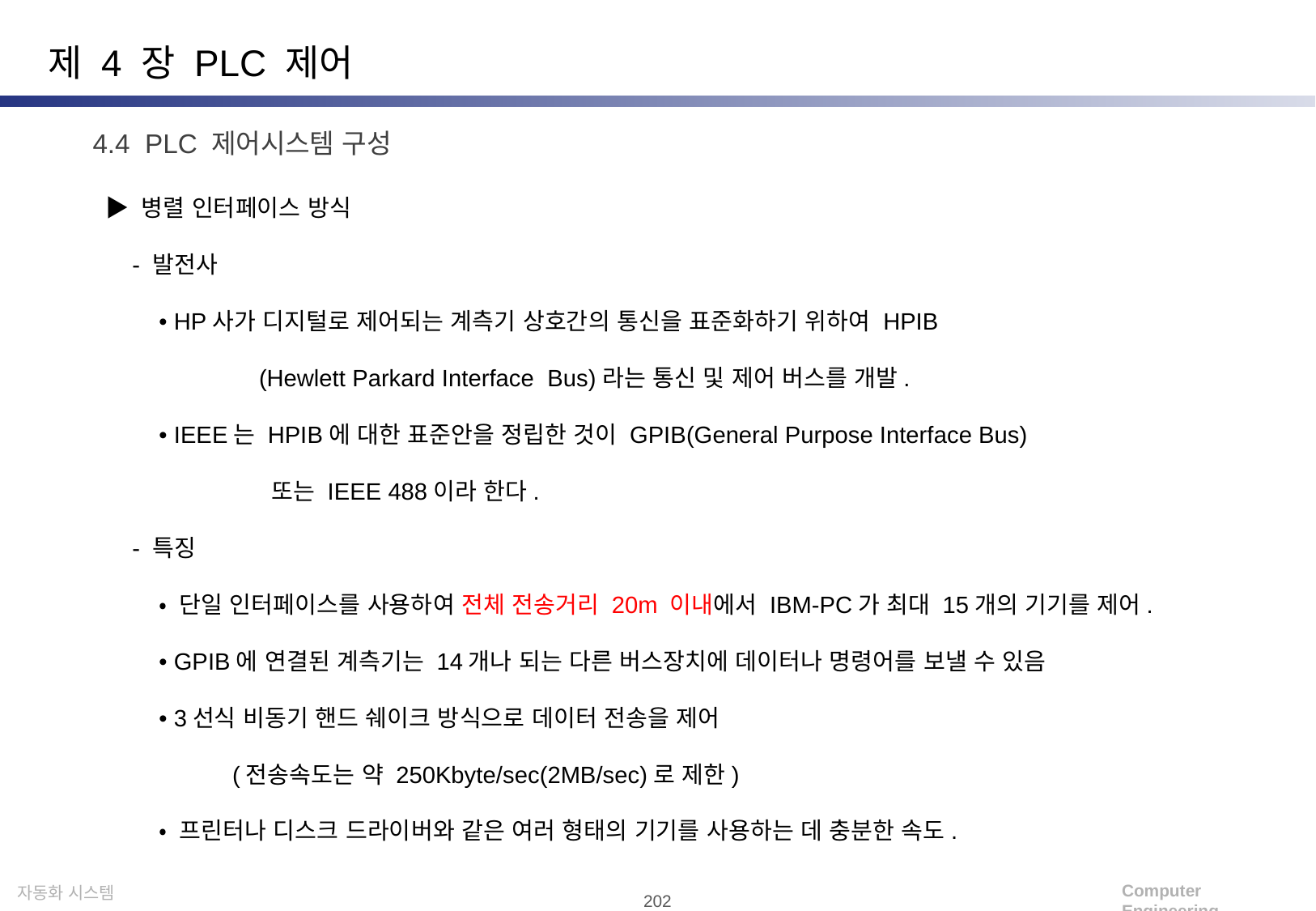

제 4 장 PLC 제어
4.4  PLC 제어시스템 구성
▶ 병렬 인터페이스 방식
    - 발전사
        • HP사가 디지털로 제어되는 계측기 상호간의 통신을 표준화하기 위하여 HPIB
                       (Hewlett Parkard Interface  Bus)라는 통신 및 제어 버스를 개발.
        • IEEE는 HPIB에 대한 표준안을 정립한 것이 GPIB(General Purpose Interface Bus)
                        또는 IEEE 488이라 한다.
    - 특징
        • 단일 인터페이스를 사용하여 전체 전송거리 20m 이내에서 IBM-PC가 최대 15개의 기기를 제어.
        • GPIB에 연결된 계측기는 14개나 되는 다른 버스장치에 데이터나 명령어를 보낼 수 있음
        • 3선식 비동기 핸드 쉐이크 방식으로 데이터 전송을 제어
                   (전송속도는 약 250Kbyte/sec(2MB/sec)로 제한)
        • 프린터나 디스크 드라이버와 같은 여러 형태의 기기를 사용하는 데 충분한 속도.